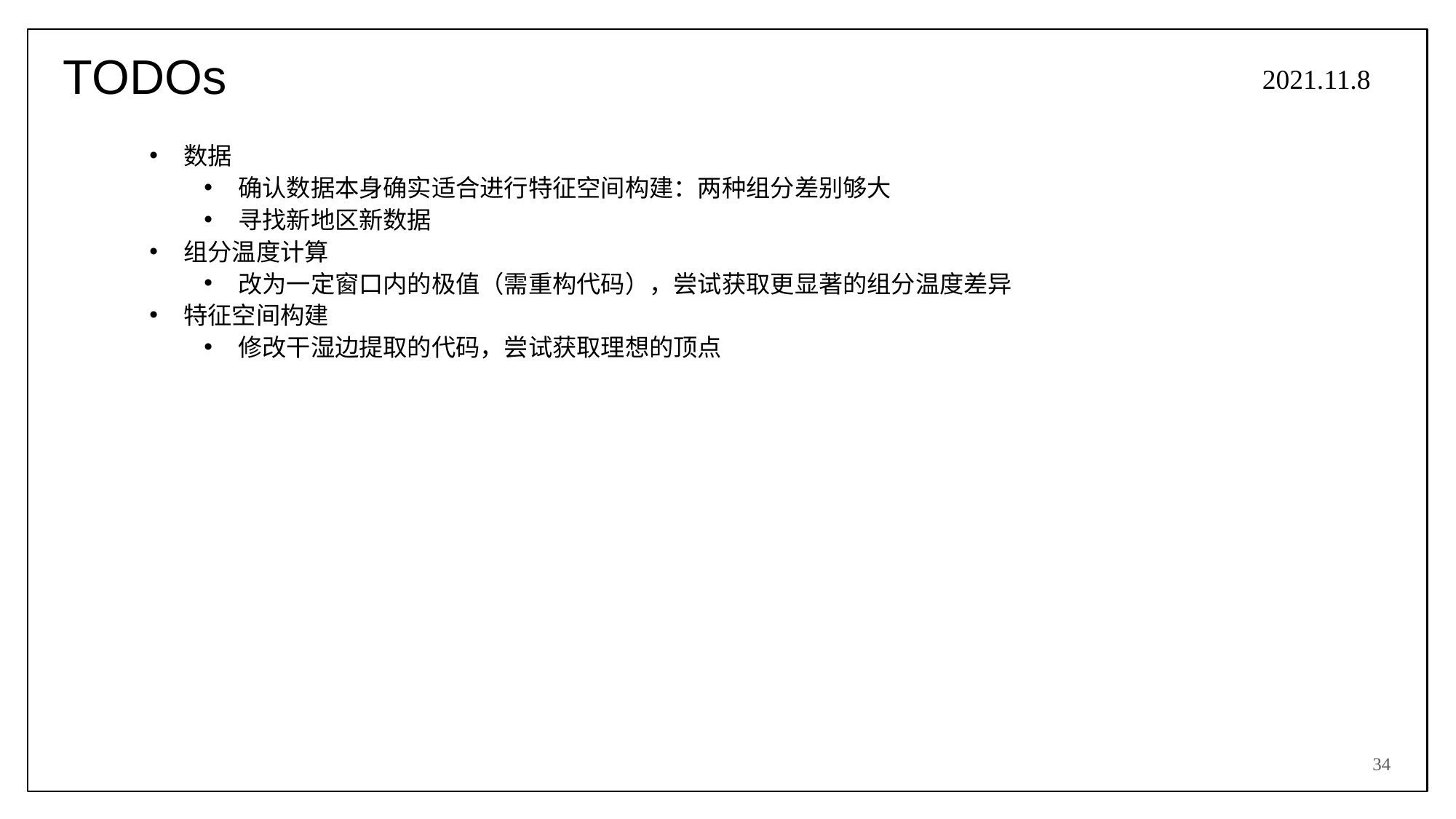

# TODOs
2021.11.8
数据
确认数据本身确实适合进行特征空间构建：两种组分差别够大
寻找新地区新数据
组分温度计算
改为一定窗口内的极值（需重构代码），尝试获取更显著的组分温度差异
特征空间构建
修改干湿边提取的代码，尝试获取理想的顶点

34